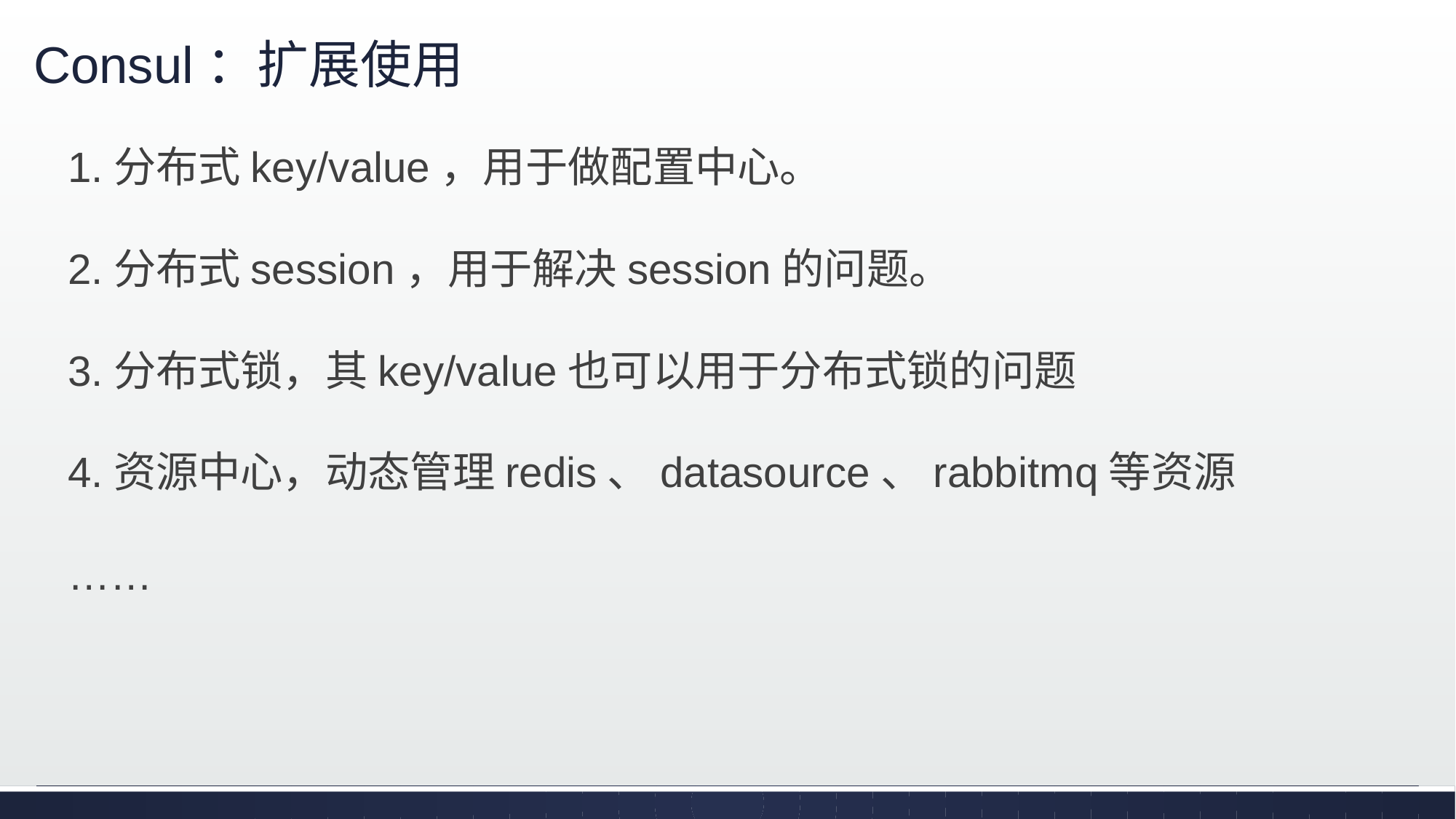

# Consul：扩展使用
1.分布式key/value，用于做配置中心。

2.分布式session，用于解决session的问题。

3.分布式锁，其key/value也可以用于分布式锁的问题

4.资源中心，动态管理redis、datasource、rabbitmq等资源

……